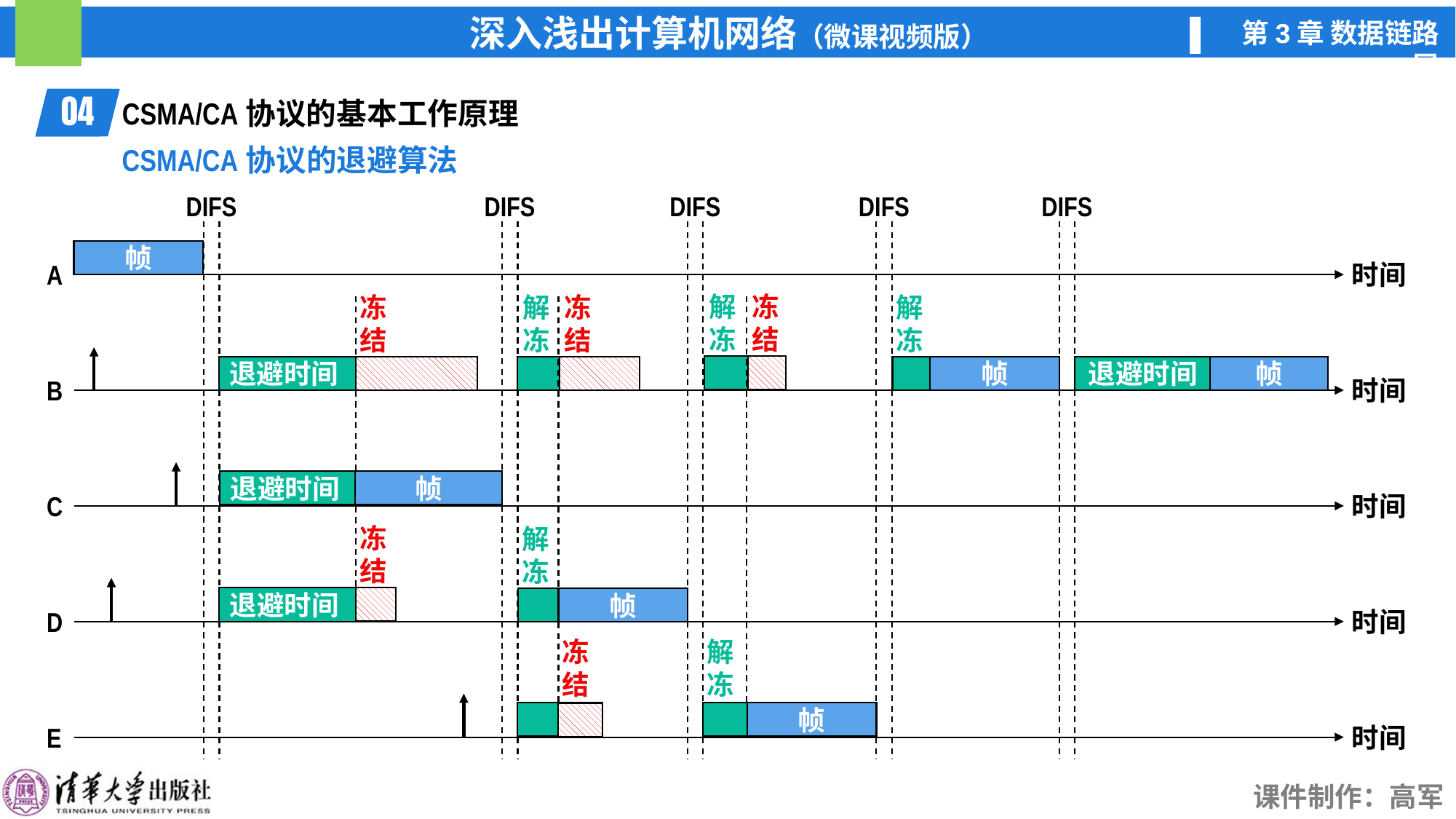

04
01
CSMA/CA协议的基本工作原理
CSMA/CA协议的退避算法
DIFS
DIFS
DIFS
DIFS
DIFS
帧
A
时间
B
时间
C
时间
D
时间
E
时间
冻
结

解
冻

冻
结

解
冻

冻
结

解
冻

帧
帧
退避时间
退避时间
退避时间
帧
冻
结

解
冻

退避时间
帧
解
冻

冻
结

帧